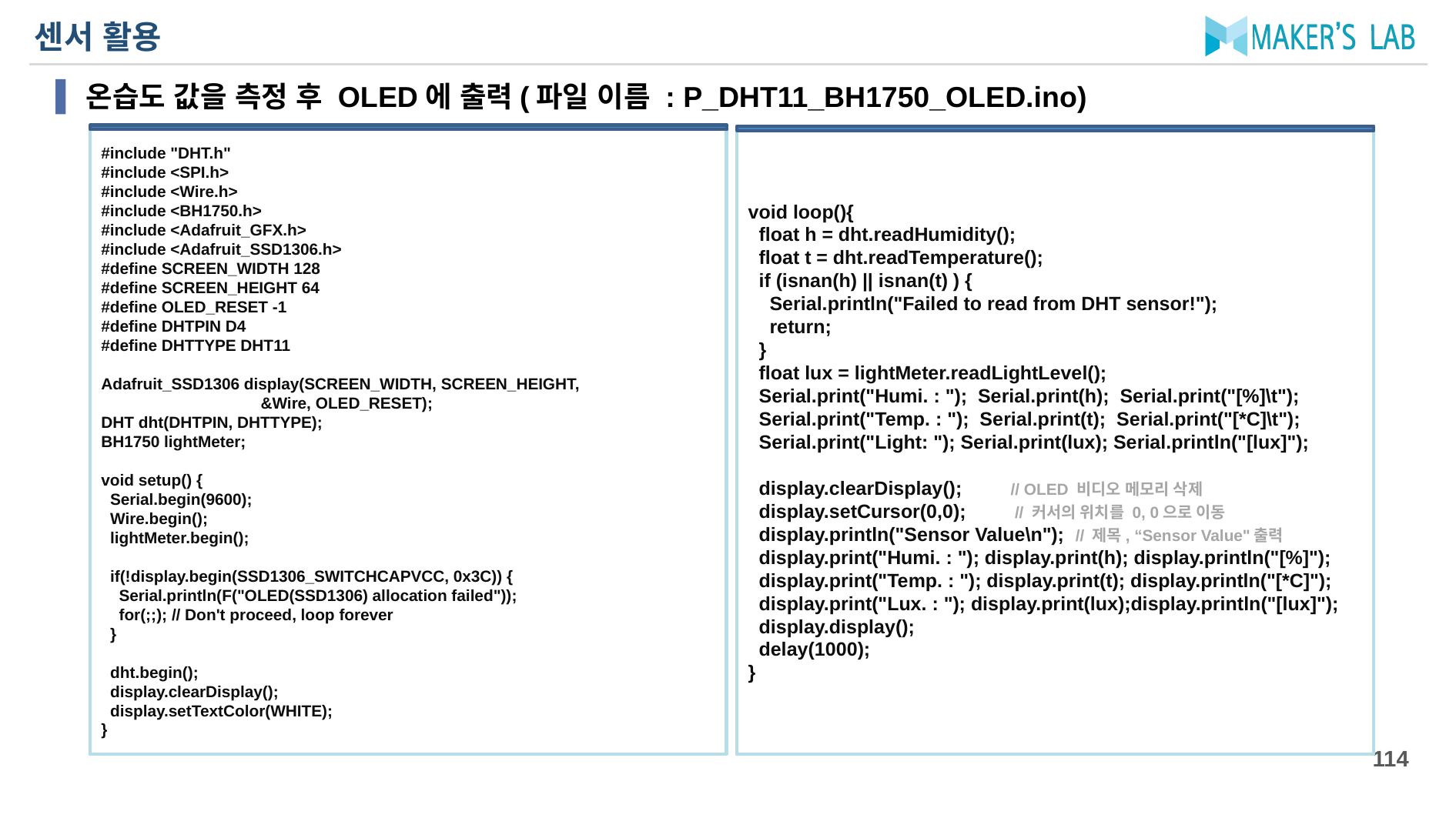

# 센서 활용
온습도 값을 측정 후 OLED에 출력(파일 이름 : P_DHT11_BH1750_OLED.ino)

#include "DHT.h"
#include <SPI.h>
#include <Wire.h>
#include <BH1750.h>
#include <Adafruit_GFX.h>
#include <Adafruit_SSD1306.h>
#define SCREEN_WIDTH 128
#define SCREEN_HEIGHT 64
#define OLED_RESET -1
#define DHTPIN D4
#define DHTTYPE DHT11

Adafruit_SSD1306 display(SCREEN_WIDTH, SCREEN_HEIGHT,
                                    &Wire, OLED_RESET);
DHT dht(DHTPIN, DHTTYPE);
BH1750 lightMeter;

void setup() {
  Serial.begin(9600);
  Wire.begin();
  lightMeter.begin();

  if(!display.begin(SSD1306_SWITCHCAPVCC, 0x3C)) {
    Serial.println(F("OLED(SSD1306) allocation failed"));
    for(;;); // Don't proceed, loop forever
  }

  dht.begin();
  display.clearDisplay();
  display.setTextColor(WHITE);
}
void loop(){
  float h = dht.readHumidity();
  float t = dht.readTemperature();
  if (isnan(h) || isnan(t) ) {
    Serial.println("Failed to read from DHT sensor!");
    return;
  }
  float lux = lightMeter.readLightLevel();
  Serial.print("Humi. : ");  Serial.print(h);  Serial.print("[%]\t");
  Serial.print("Temp. : ");  Serial.print(t);  Serial.print("[*C]\t");
  Serial.print("Light: "); Serial.print(lux); Serial.println("[lux]");

  display.clearDisplay();         // OLED 비디오 메모리 삭제
  display.setCursor(0,0);         // 커서의 위치를 0, 0으로 이동
  display.println("Sensor Value\n");  // 제목, “Sensor Value"출력
  display.print("Humi. : "); display.print(h); display.println("[%]");
  display.print("Temp. : "); display.print(t); display.println("[*C]");
  display.print("Lux. : "); display.print(lux);display.println("[lux]");
  display.display();
  delay(1000);
}
114